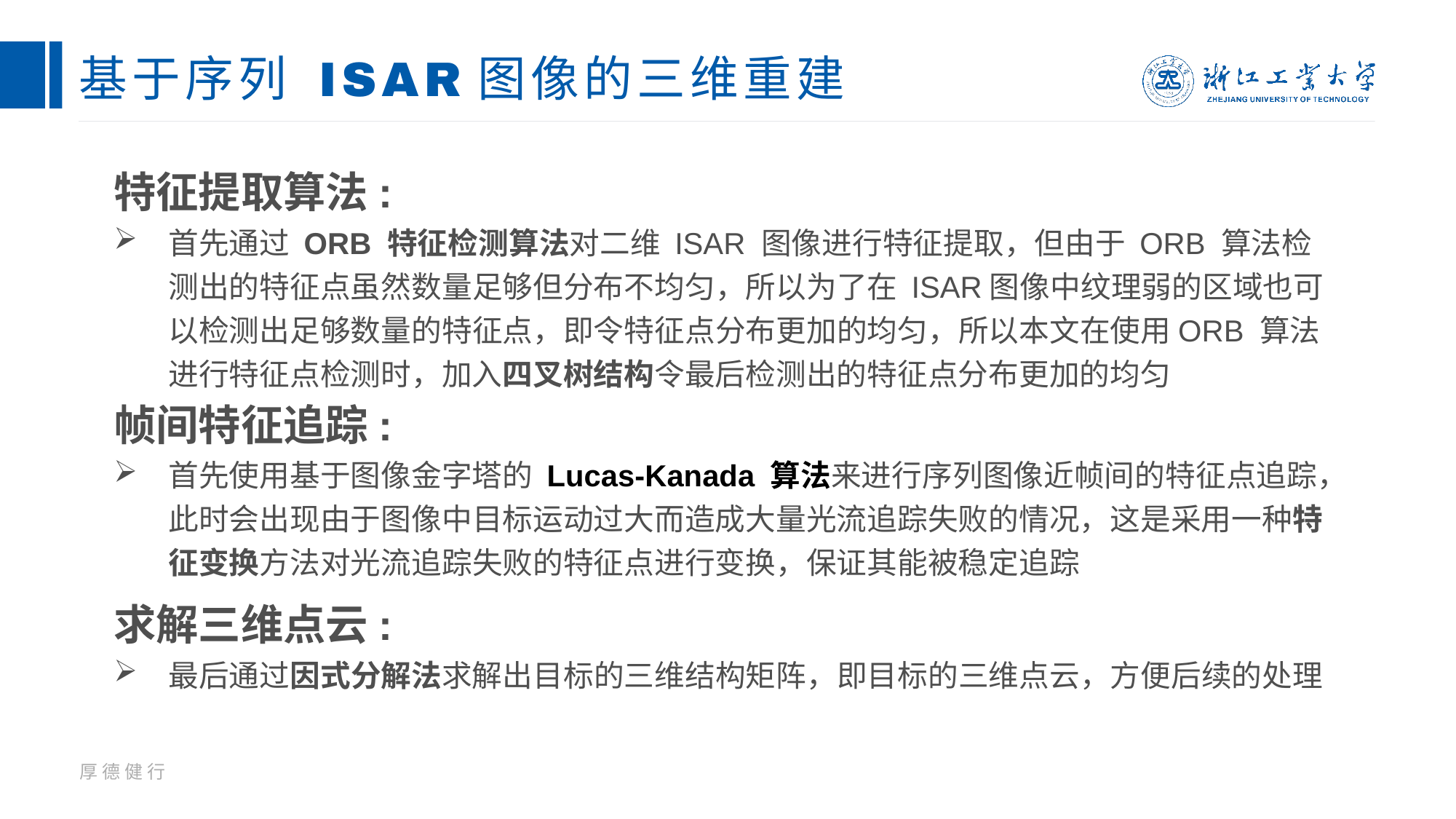

# 基于序列 ISAR图像的三维重建
特征提取算法:
首先通过 ORB 特征检测算法对二维 ISAR 图像进行特征提取，但由于 ORB 算法检测出的特征点虽然数量足够但分布不均匀，所以为了在 ISAR图像中纹理弱的区域也可以检测出足够数量的特征点，即令特征点分布更加的均匀，所以本文在使用ORB 算法进行特征点检测时，加入四叉树结构令最后检测出的特征点分布更加的均匀
帧间特征追踪:
首先使用基于图像金字塔的 Lucas-Kanada 算法来进行序列图像近帧间的特征点追踪，此时会出现由于图像中目标运动过大而造成大量光流追踪失败的情况，这是采用一种特征变换方法对光流追踪失败的特征点进行变换，保证其能被稳定追踪
求解三维点云:
最后通过因式分解法求解出目标的三维结构矩阵，即目标的三维点云，方便后续的处理